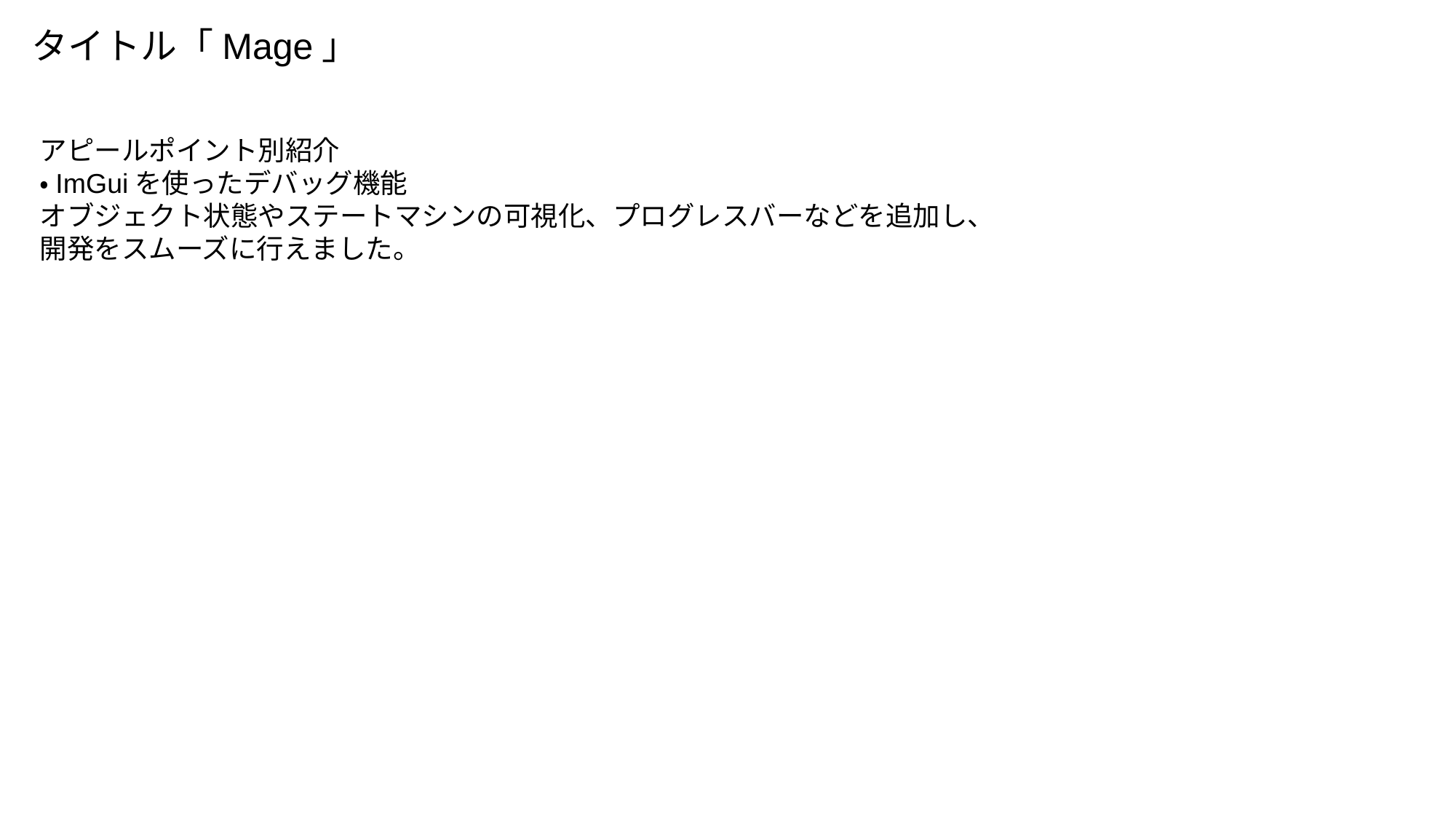

タイトル「Mage」

アピールポイント別紹介
・ImGuiを使ったデバッグ機能
オブジェクト状態やステートマシンの可視化、プログレスバーなどを追加し、開発をスムーズに行えました。